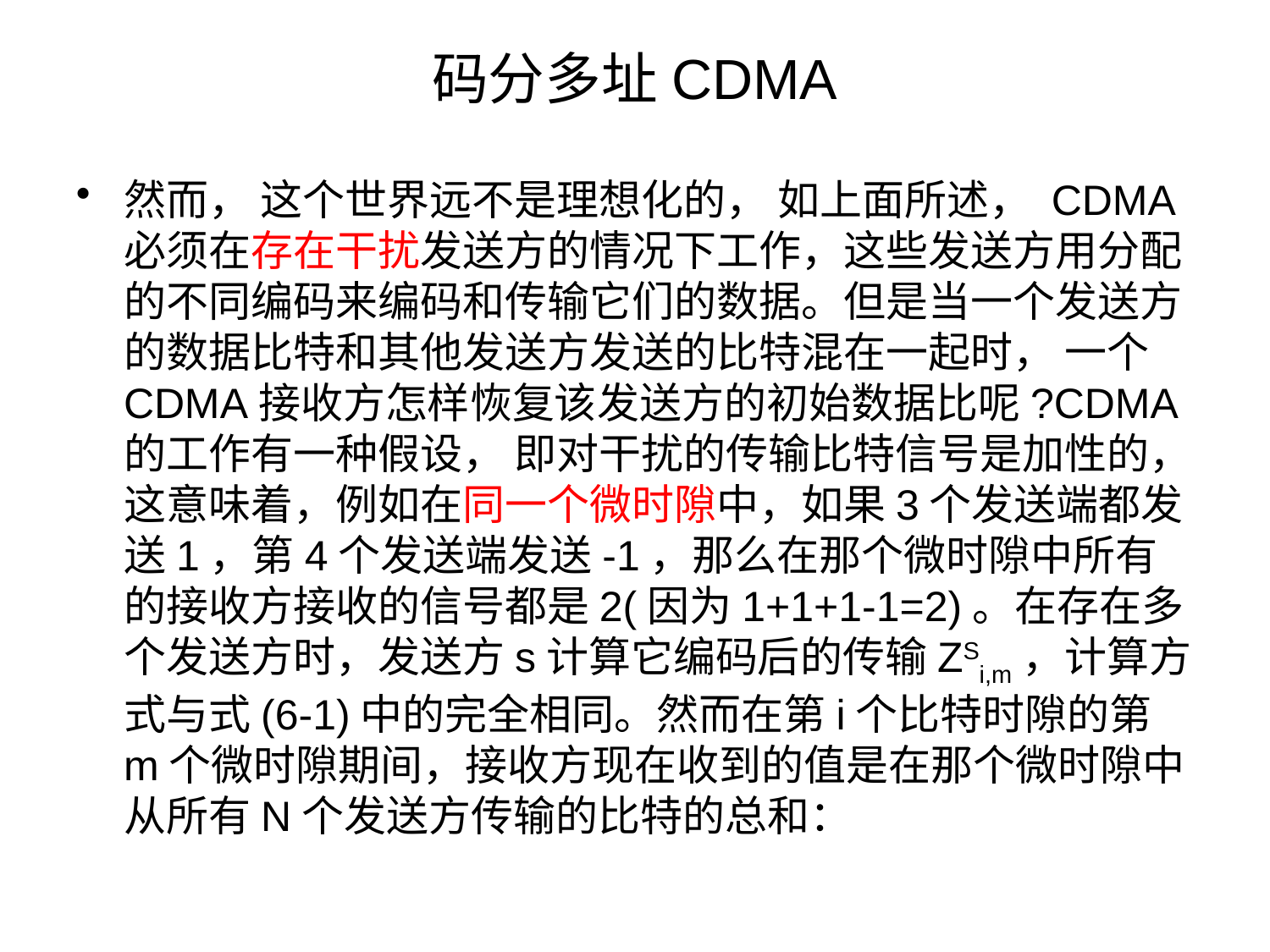

# 码分多址CDMA
然而， 这个世界远不是理想化的， 如上面所述， CDMA必须在存在干扰发送方的情况下工作，这些发送方用分配的不同编码来编码和传输它们的数据。但是当一个发送方的数据比特和其他发送方发送的比特混在一起时， 一个CDMA接收方怎样恢复该发送方的初始数据比呢?CDMA的工作有一种假设， 即对干扰的传输比特信号是加性的， 这意味着，例如在同一个微时隙中，如果3个发送端都发送1，第4个发送端发送-1，那么在那个微时隙中所有的接收方接收的信号都是2(因为1+1+1-1=2)。在存在多个发送方时，发送方s计算它编码后的传输ZSi,m，计算方式与式(6-1)中的完全相同。然而在第i个比特时隙的第m个微时隙期间，接收方现在收到的值是在那个微时隙中从所有N个发送方传输的比特的总和：